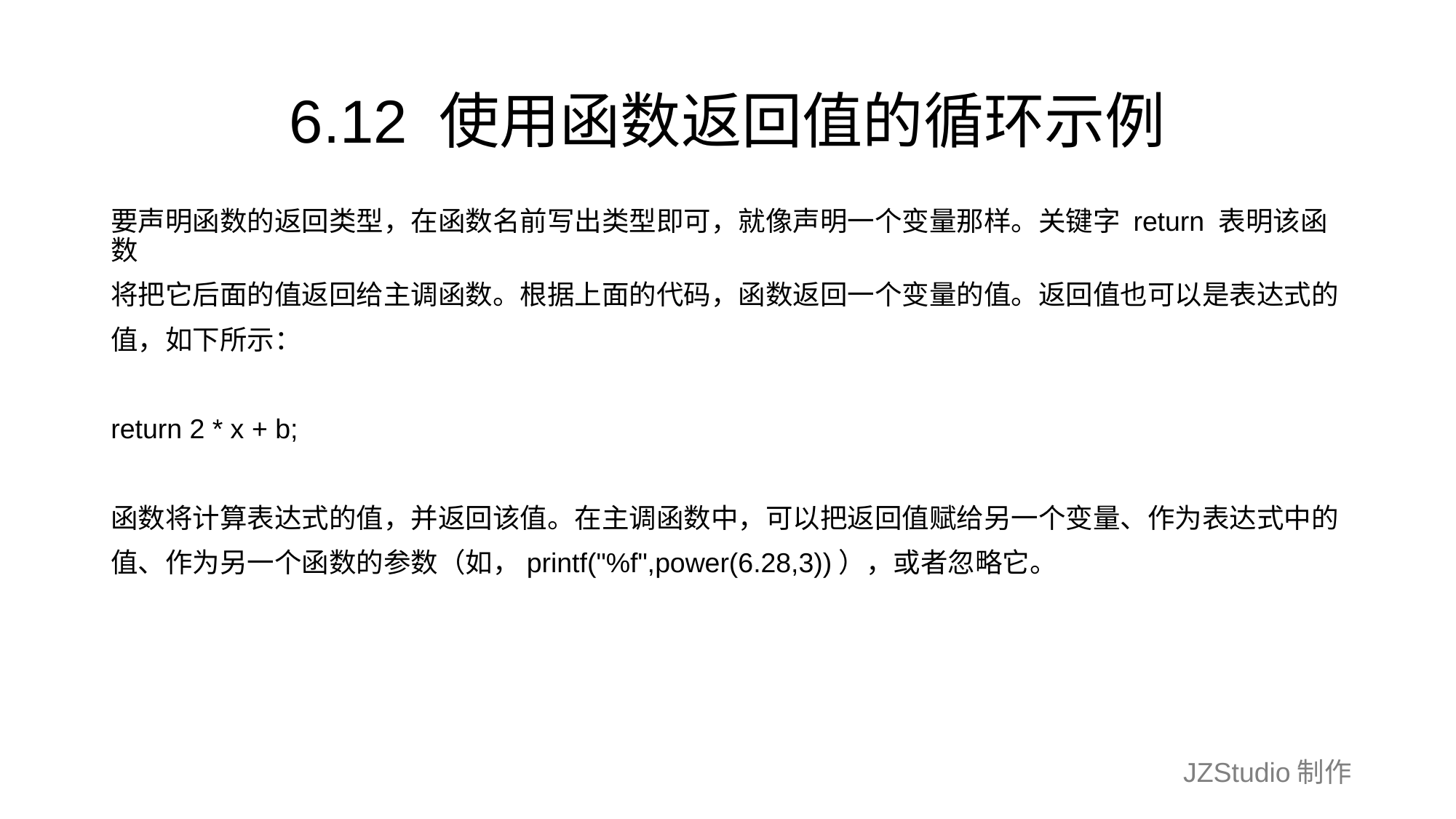

# 6.12 使用函数返回值的循环示例
要声明函数的返回类型，在函数名前写出类型即可，就像声明一个变量那样。关键字 return 表明该函数
将把它后面的值返回给主调函数。根据上面的代码，函数返回一个变量的值。返回值也可以是表达式的
值，如下所示：

return 2 * x + b;

函数将计算表达式的值，并返回该值。在主调函数中，可以把返回值赋给另一个变量、作为表达式中的
值、作为另一个函数的参数（如，printf("%f",power(6.28,3))），或者忽略它。